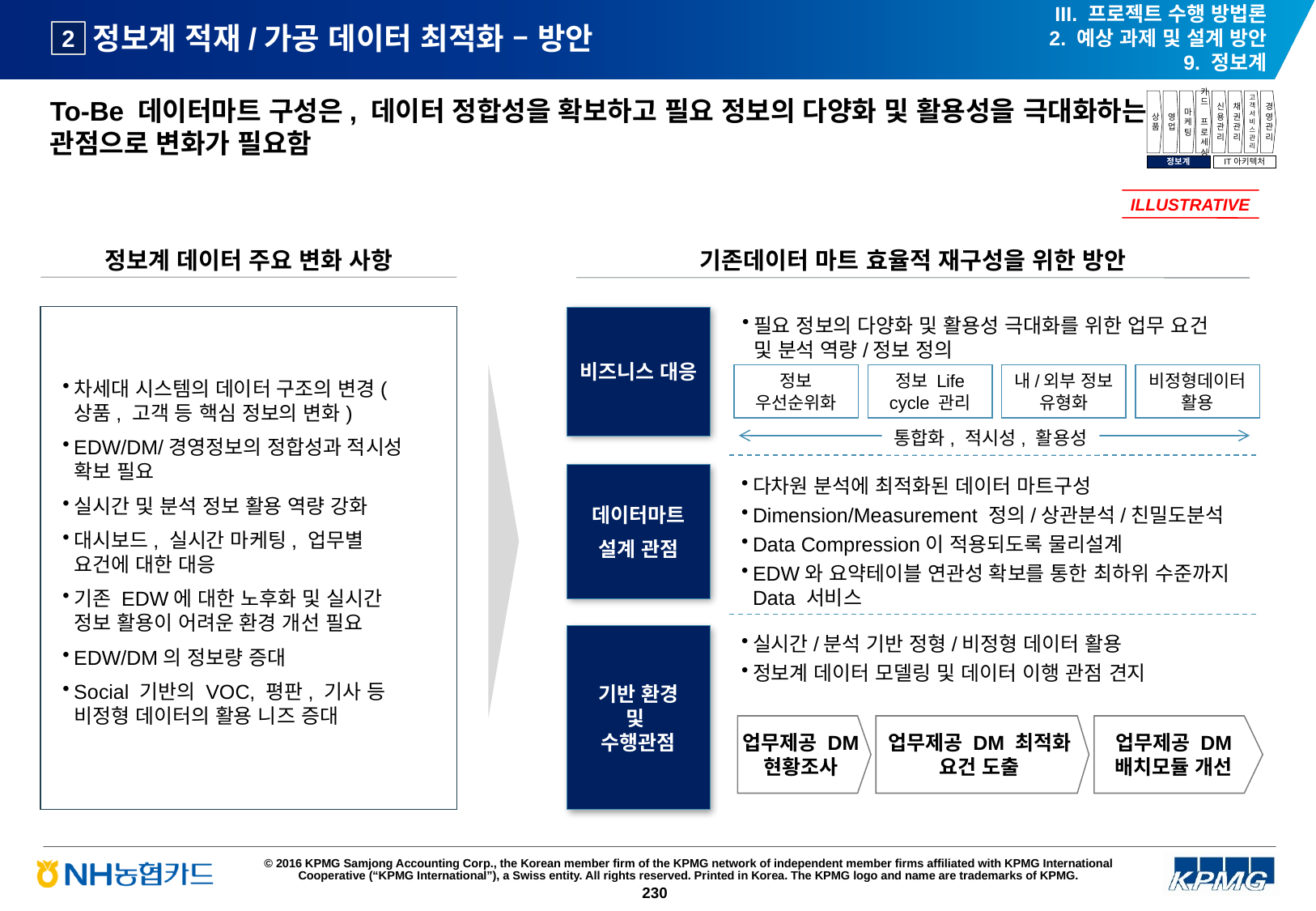

III. 프로젝트 수행 방법론
2. 예상 과제 및 설계 방안
9. 정보계
# 정보계 적재/가공 데이터 최적화 – 방안
2
To-Be 데이터마트 구성은, 데이터 정합성을 확보하고 필요 정보의 다양화 및 활용성을 극대화하는 관점으로 변화가 필요함

상품
영업
마케팅
카드
프로세싱
신용관리
채권관리
고객서비스관리
경영관리
정보계
IT아키텍처
ILLUSTRATIVE
정보계 데이터 주요 변화 사항
기존데이터 마트 효율적 재구성을 위한 방안

필요 정보의 다양화 및 활용성 극대화를 위한 업무 요건 및 분석 역량/정보 정의
비즈니스 대응
정보 우선순위화
정보 Life cycle 관리
내/외부 정보 유형화
비정형데이터 활용
차세대 시스템의 데이터 구조의 변경(상품, 고객 등 핵심 정보의 변화)
EDW/DM/경영정보의 정합성과 적시성 확보 필요
실시간 및 분석 정보 활용 역량 강화
대시보드, 실시간 마케팅, 업무별 요건에 대한 대응
기존 EDW에 대한 노후화 및 실시간 정보 활용이 어려운 환경 개선 필요
EDW/DM의 정보량 증대
Social 기반의 VOC, 평판, 기사 등 비정형 데이터의 활용 니즈 증대
통합화, 적시성, 활용성
데이터마트
설계 관점
다차원 분석에 최적화된 데이터 마트구성
Dimension/Measurement 정의/상관분석/친밀도분석
Data Compression이 적용되도록 물리설계
EDW와 요약테이블 연관성 확보를 통한 최하위 수준까지 Data 서비스

실시간/분석 기반 정형/비정형 데이터 활용
정보계 데이터 모델링 및 데이터 이행 관점 견지
기반 환경
및
수행관점
업무제공 DM 현황조사
업무제공 DM 최적화 요건 도출
업무제공 DM 배치모듈 개선